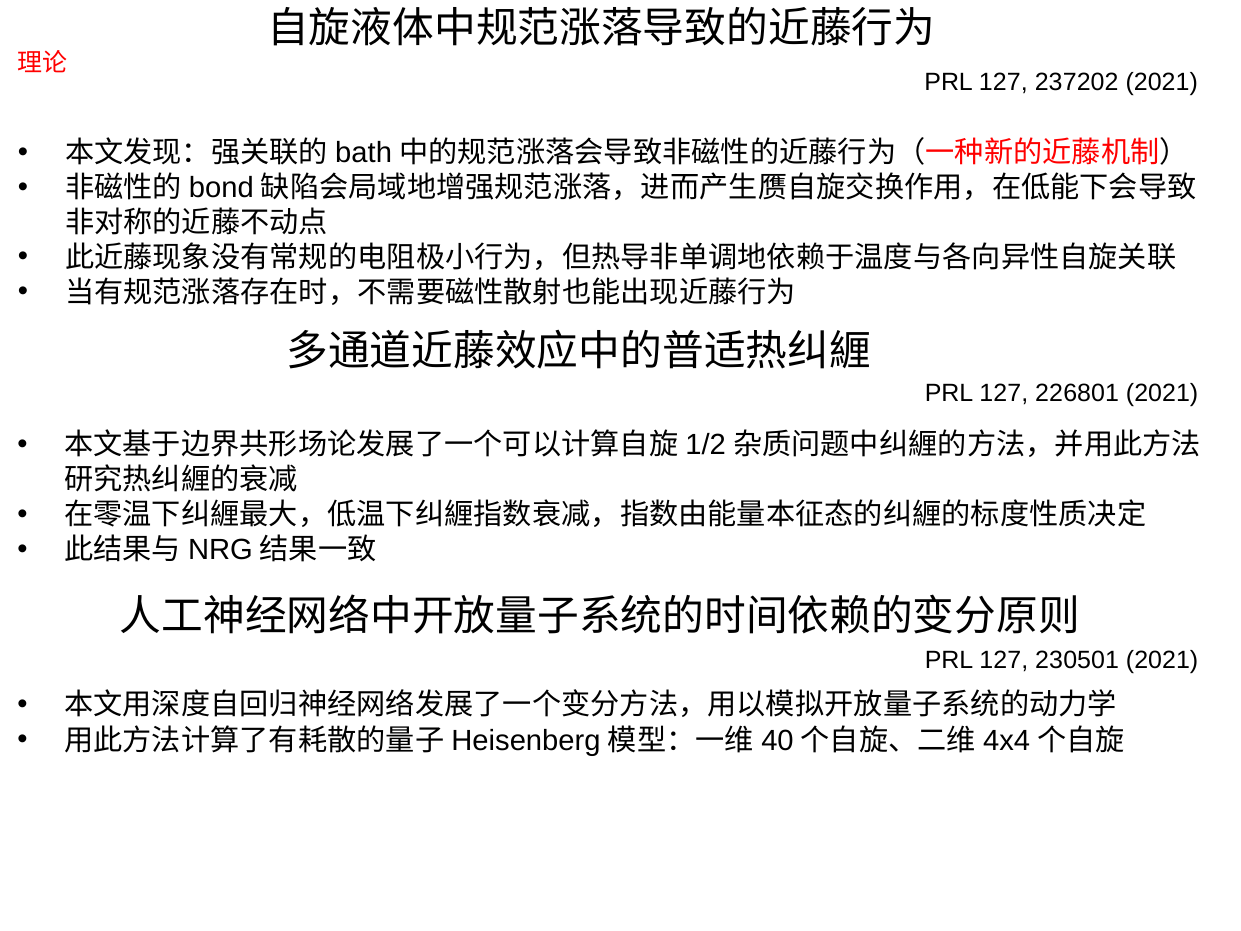

自旋液体中规范涨落导致的近藤行为
理论
PRL 127, 237202 (2021)
本文发现：强关联的bath中的规范涨落会导致非磁性的近藤行为（一种新的近藤机制）
非磁性的bond缺陷会局域地增强规范涨落，进而产生赝自旋交换作用，在低能下会导致非对称的近藤不动点
此近藤现象没有常规的电阻极小行为，但热导非单调地依赖于温度与各向异性自旋关联
当有规范涨落存在时，不需要磁性散射也能出现近藤行为
多通道近藤效应中的普适热纠緾
PRL 127, 226801 (2021)
本文基于边界共形场论发展了一个可以计算自旋1/2杂质问题中纠緾的方法，并用此方法研究热纠緾的衰减
在零温下纠緾最大，低温下纠緾指数衰减，指数由能量本征态的纠緾的标度性质决定
此结果与NRG结果一致
人工神经网络中开放量子系统的时间依赖的变分原则
PRL 127, 230501 (2021)
本文用深度自回归神经网络发展了一个变分方法，用以模拟开放量子系统的动力学
用此方法计算了有耗散的量子Heisenberg模型：一维40个自旋、二维4x4个自旋